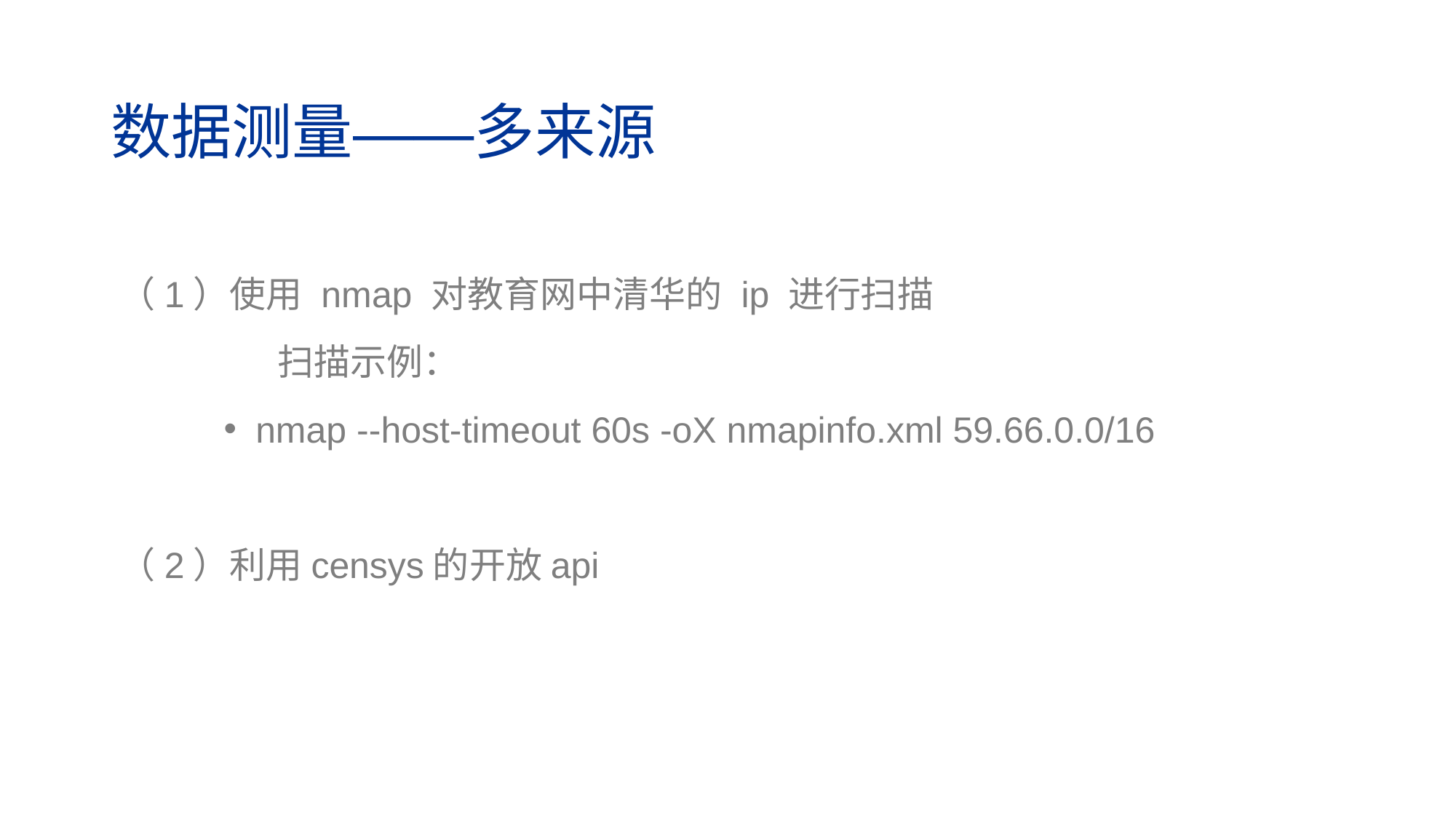

# 数据测量——多来源

（1）使用 nmap 对教育网中清华的 ip 进行扫描
	    扫描示例：
nmap --host-timeout 60s -oX nmapinfo.xml 59.66.0.0/16

（2）利用censys的开放api